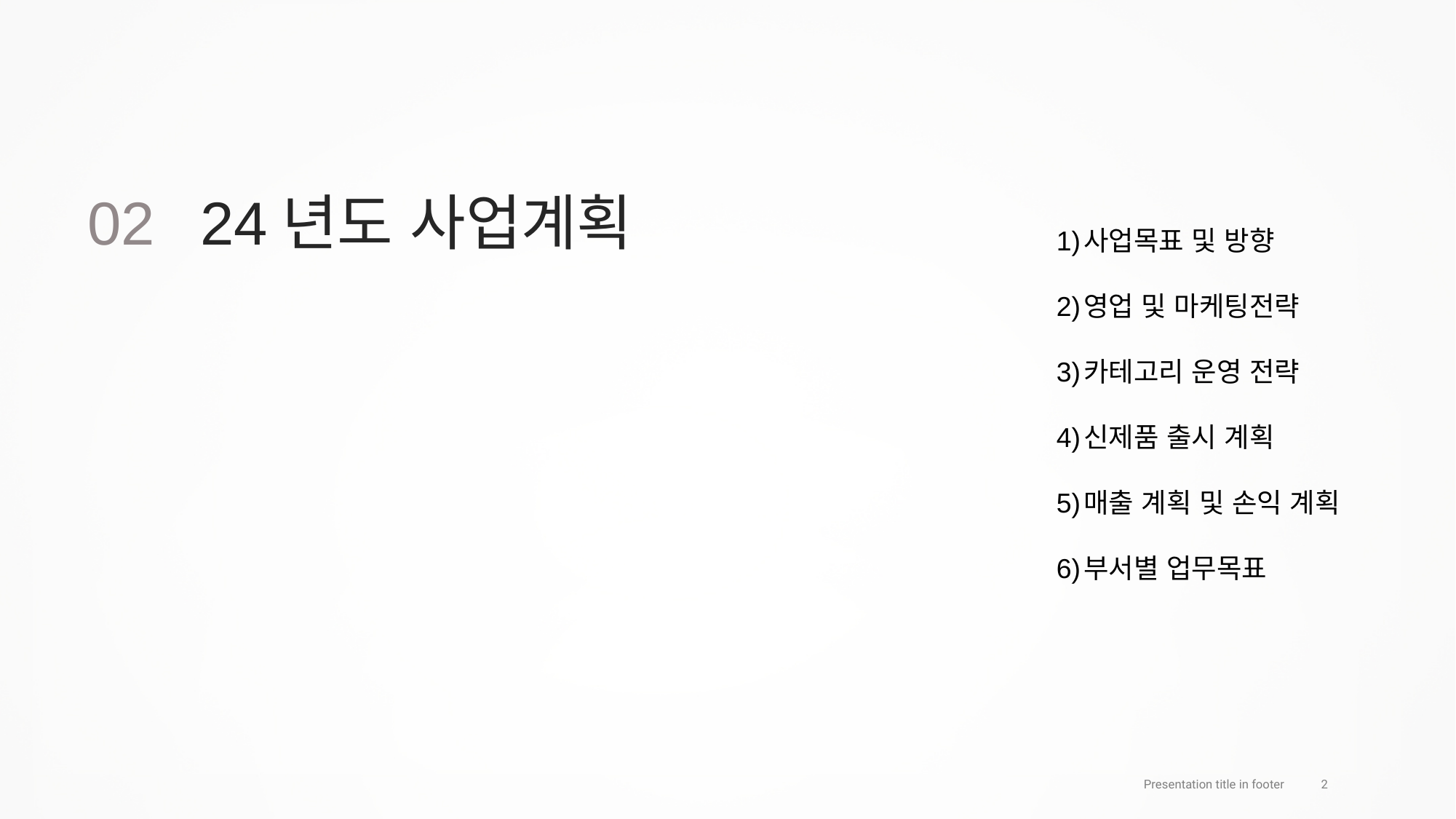

02
24년도 사업계획
사업목표 및 방향
영업 및 마케팅전략
카테고리 운영 전략
신제품 출시 계획
매출 계획 및 손익 계획
부서별 업무목표